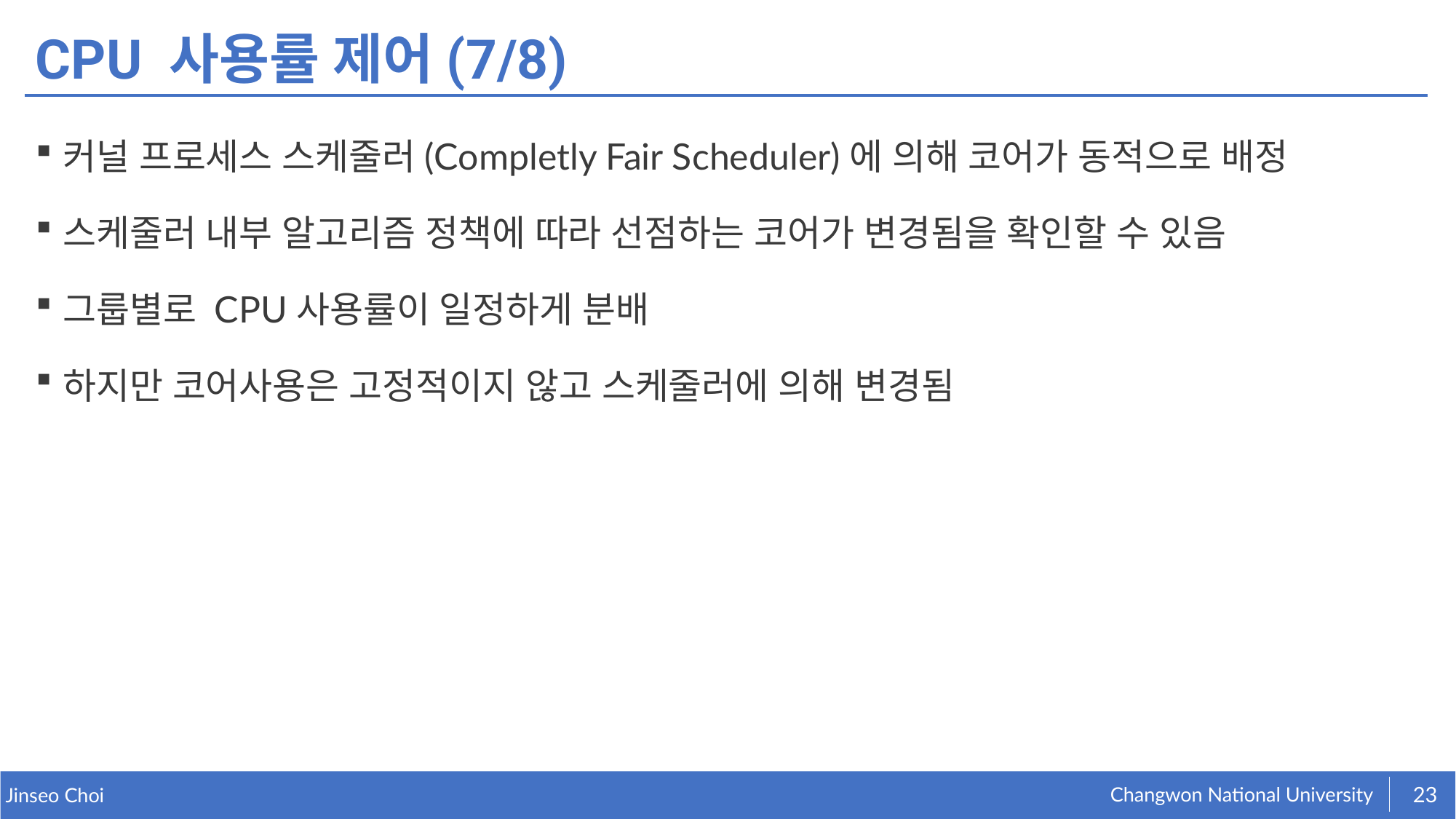

# CPU 사용률 제어(7/8)
커널 프로세스 스케줄​러(Completly Fair Scheduler)에 의해 코어가 동적으로 배정
스케줄러 내부 알고리즘 정책에 따라 선점하는 코어가 변경됨을 확인할 수 있음
그룹별로 CPU사용률이 일정하게 분배
하지만 코어사용은 고정적이지 않고 스케줄러에 의해 변경됨

23